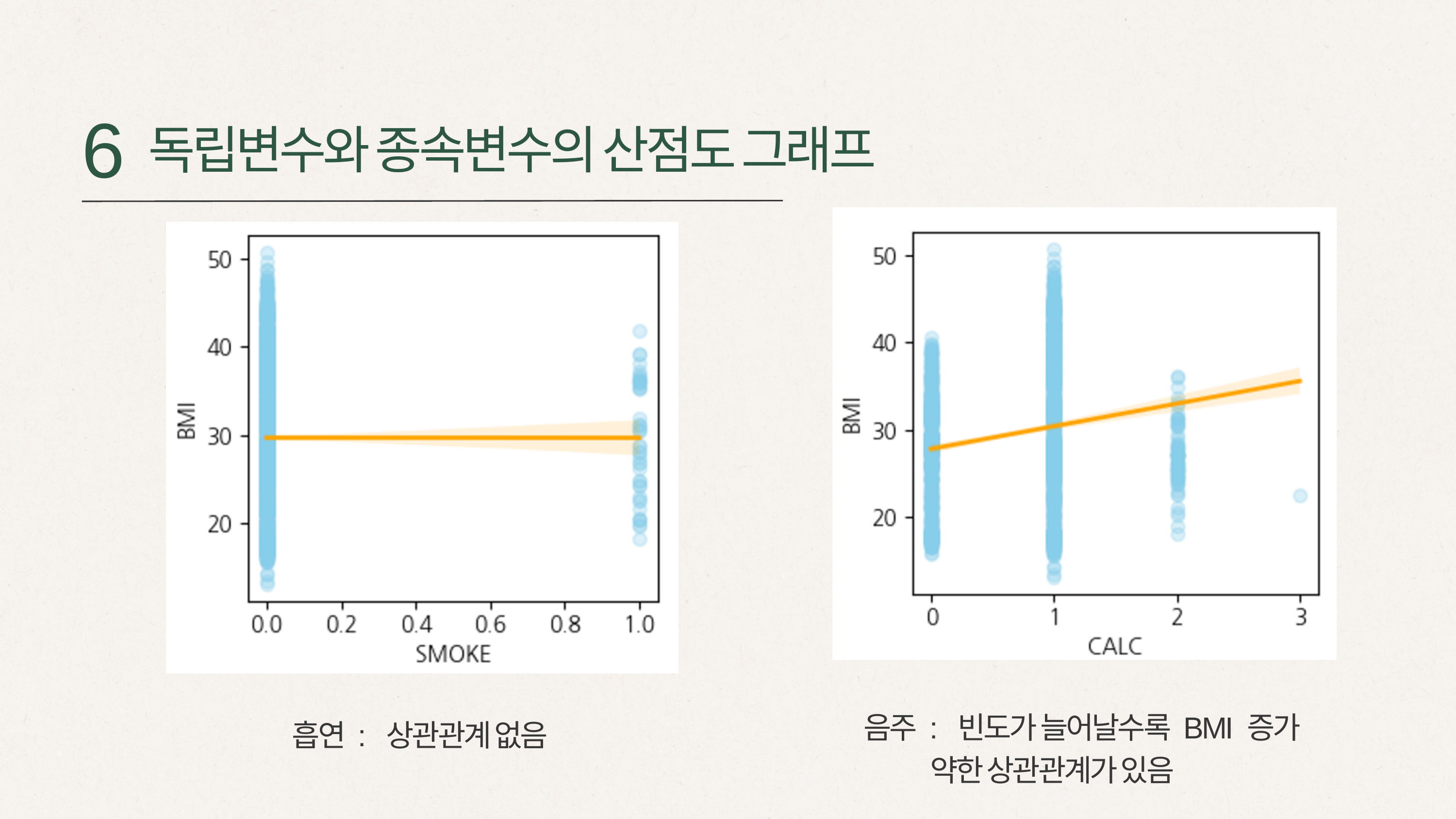

6
독립변수와 종속변수의 산점도 그래프

음주 :  빈도가 늘어날수록 BMI 증가
            약한 상관관계가 있음
흡연 :  상관관계 없음